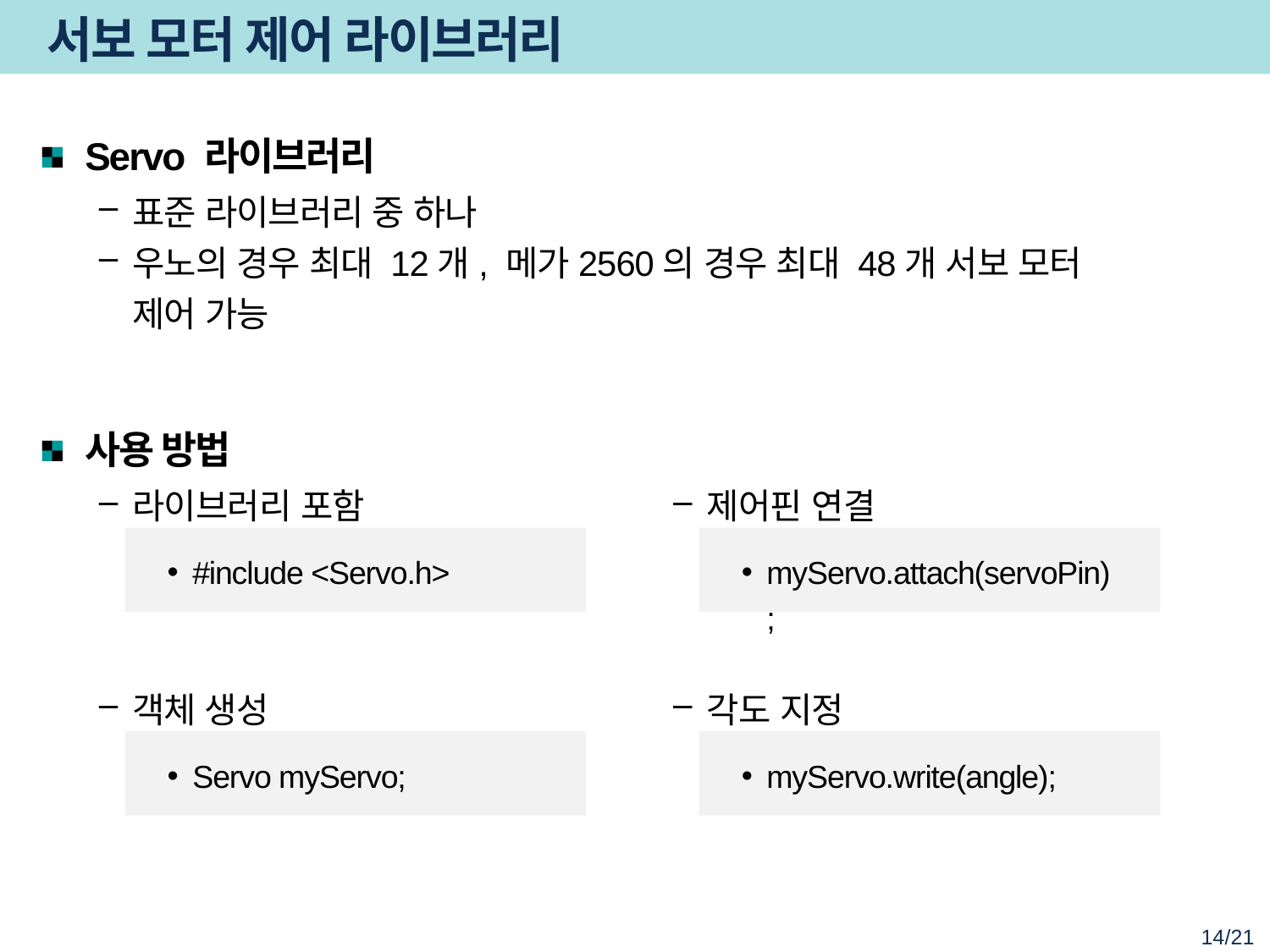

# 서보 모터 제어 라이브러리
Servo 라이브러리
표준 라이브러리 중 하나
우노의 경우 최대 12개, 메가2560의 경우 최대 48개 서보 모터 제어 가능
사용 방법
라이브러리 포함

#include <Servo.h>
제어핀 연결

myServo.attach(servoPin);
객체 생성
각도 지정

Servo myServo;
myServo.write(angle);